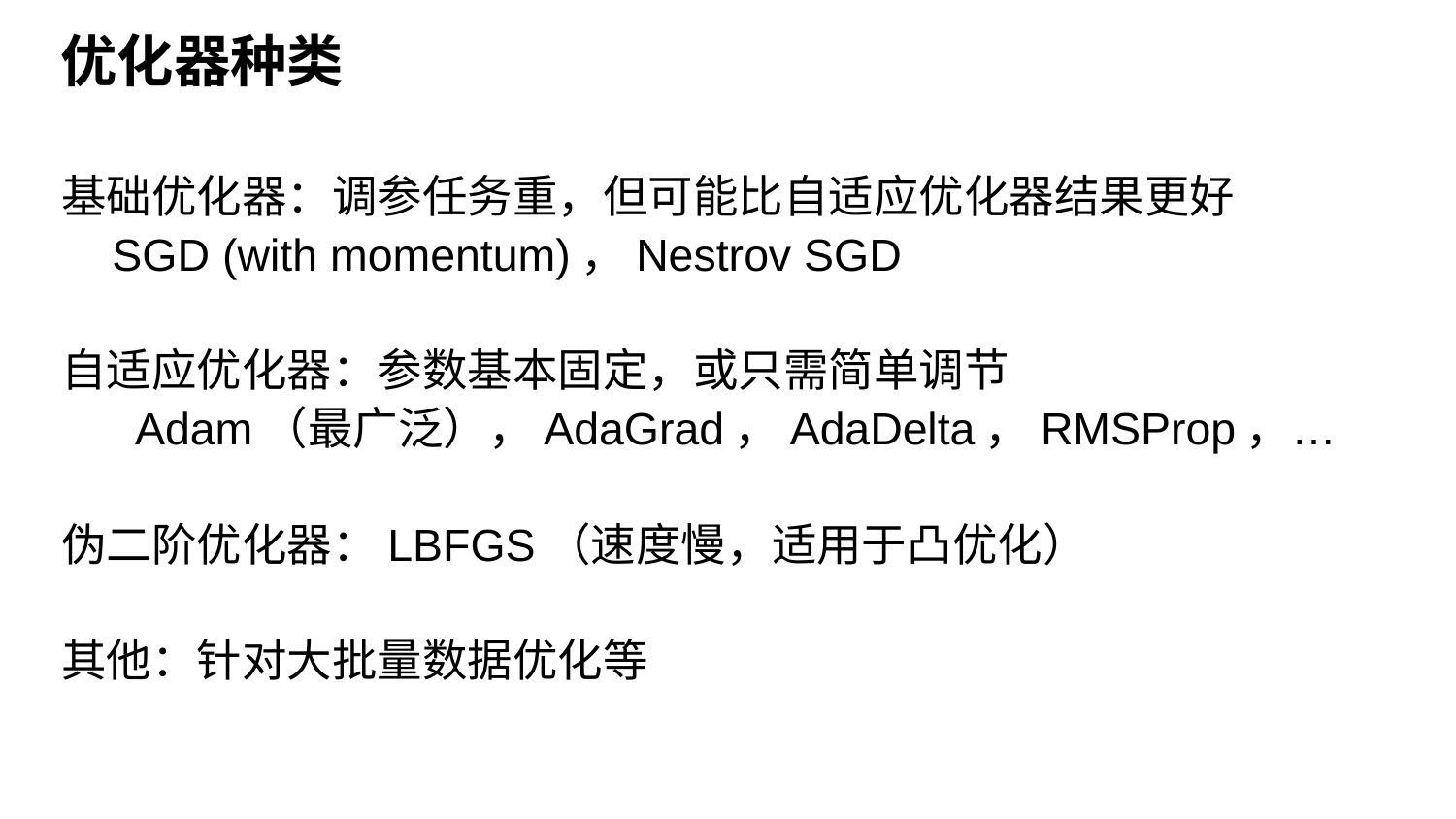

# 优化器种类
基础优化器：调参任务重，但可能比自适应优化器结果更好
    SGD (with momentum)，Nestrov SGD

自适应优化器：参数基本固定，或只需简单调节
	   Adam（最广泛），AdaGrad，AdaDelta，RMSProp，…

伪二阶优化器：LBFGS（速度慢，适用于凸优化）

其他：针对大批量数据优化等